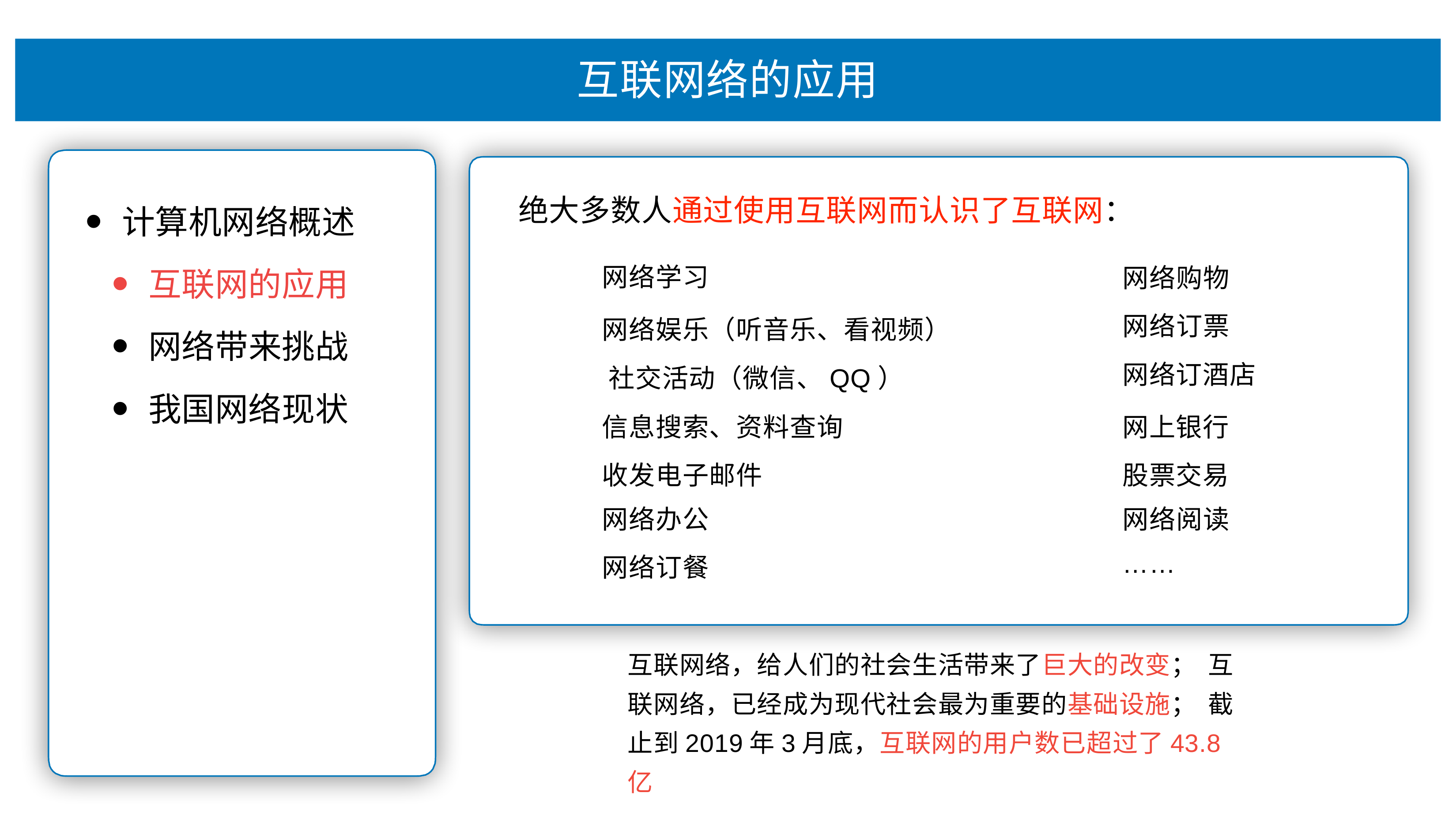

# 互联⽹络的应⽤

绝⼤多数⼈通过使⽤互联⽹⽽认识了互联⽹：
计算机⽹络概述
互联⽹的应⽤
⽹络带来挑战
我国⽹络现状
⽹络学习
⽹络娱乐（听⾳乐、看视频）  社交活动（微信、QQ）
信息搜索、资料查询 收发电⼦邮件
⽹络办公
⽹络订餐
⽹络购物
⽹络订票
⽹络订酒店
⽹上银⾏ 股票交易
⽹络阅读
……
互联⽹络，给⼈们的社会⽣活带来了巨⼤的改变；  互联⽹络，已经成为现代社会最为重要的基础设施；  截⽌到2019年3⽉底，互联⽹的⽤户数已超过了43.8亿